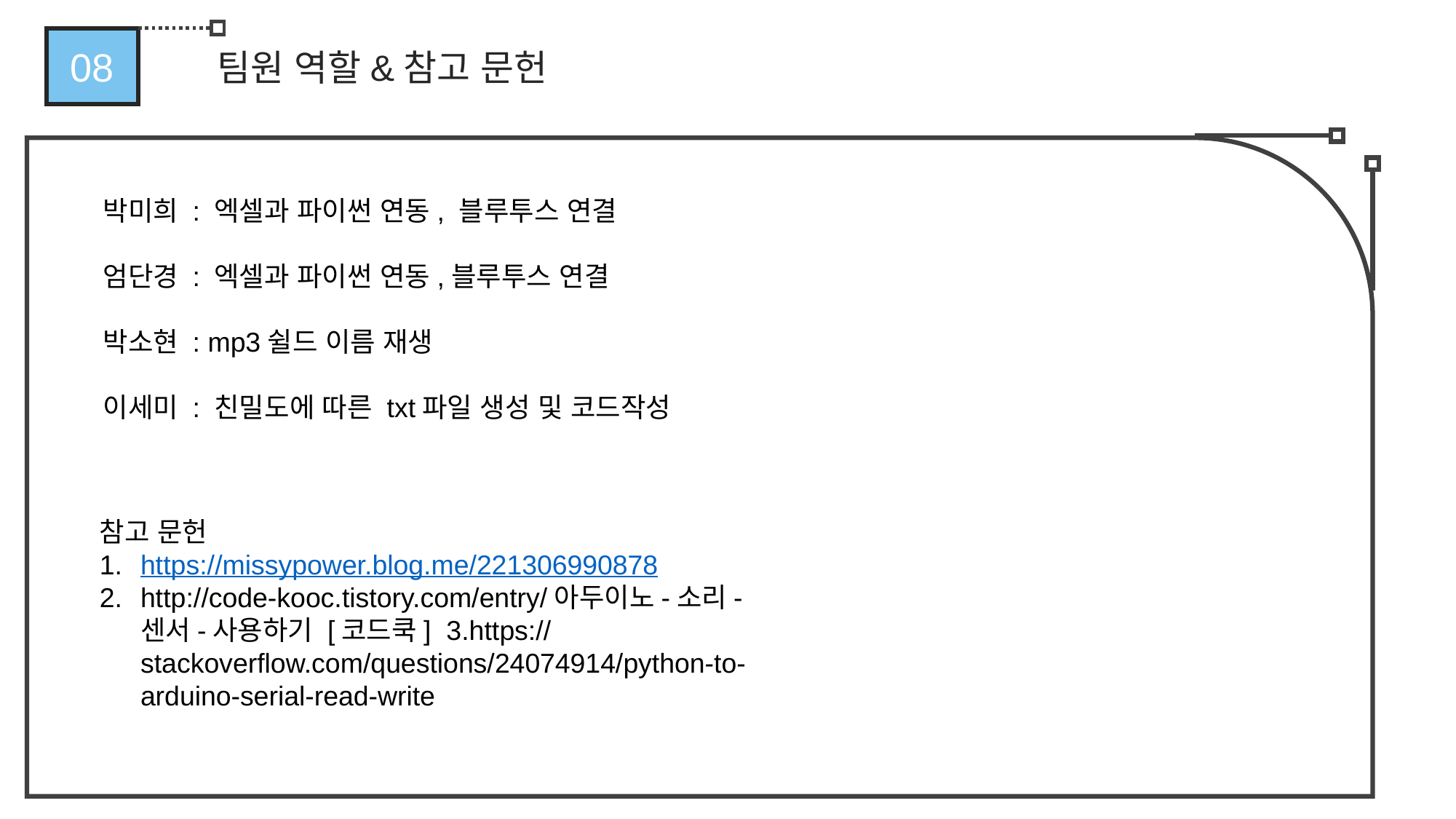

08
팀원 역할&참고 문헌

박미희 : 엑셀과 파이썬 연동, 블루투스 연결

엄단경 : 엑셀과 파이썬 연동,블루투스 연결

박소현 : mp3쉴드 이름 재생

이세미 : 친밀도에 따른 txt파일 생성 및 코드작성

참고 문헌
https://missypower.blog.me/221306990878
http://code-kooc.tistory.com/entry/아두이노-소리-센서-사용하기 [코드쿡]  3.https://stackoverflow.com/questions/24074914/python-to-arduino-serial-read-write